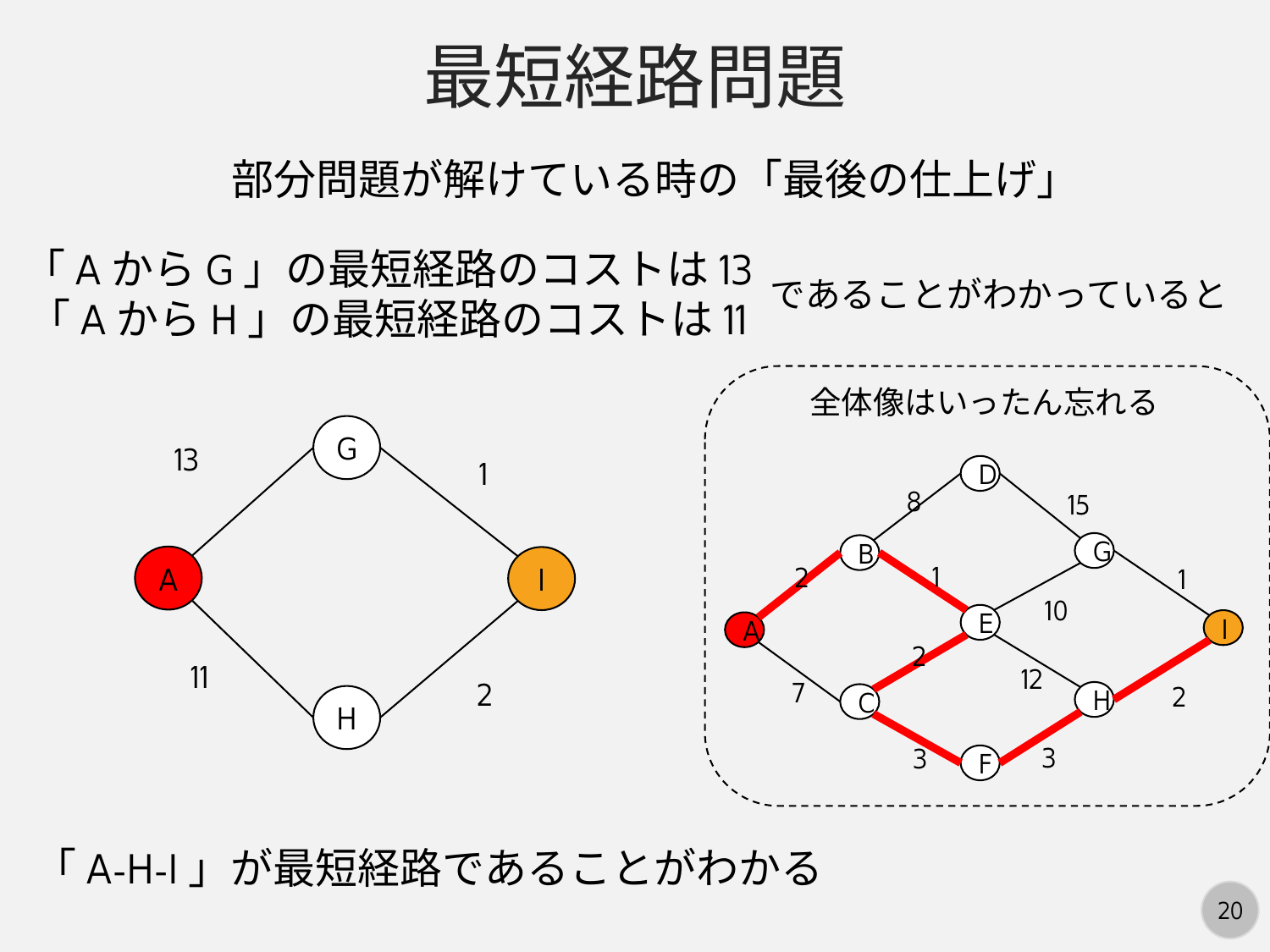

最短経路問題
部分問題が解けている時の「最後の仕上げ」
「AからG」の最短経路のコストは13
であることがわかっていると
「AからH」の最短経路のコストは11

全体像はいったん忘れる
G
13
1
A
I
11
2
H
D
8
15
G
B
1
2
1
10
E
I
A
2
12
7
2
H
C
3
3
F
「A-H-I」が最短経路であることがわかる